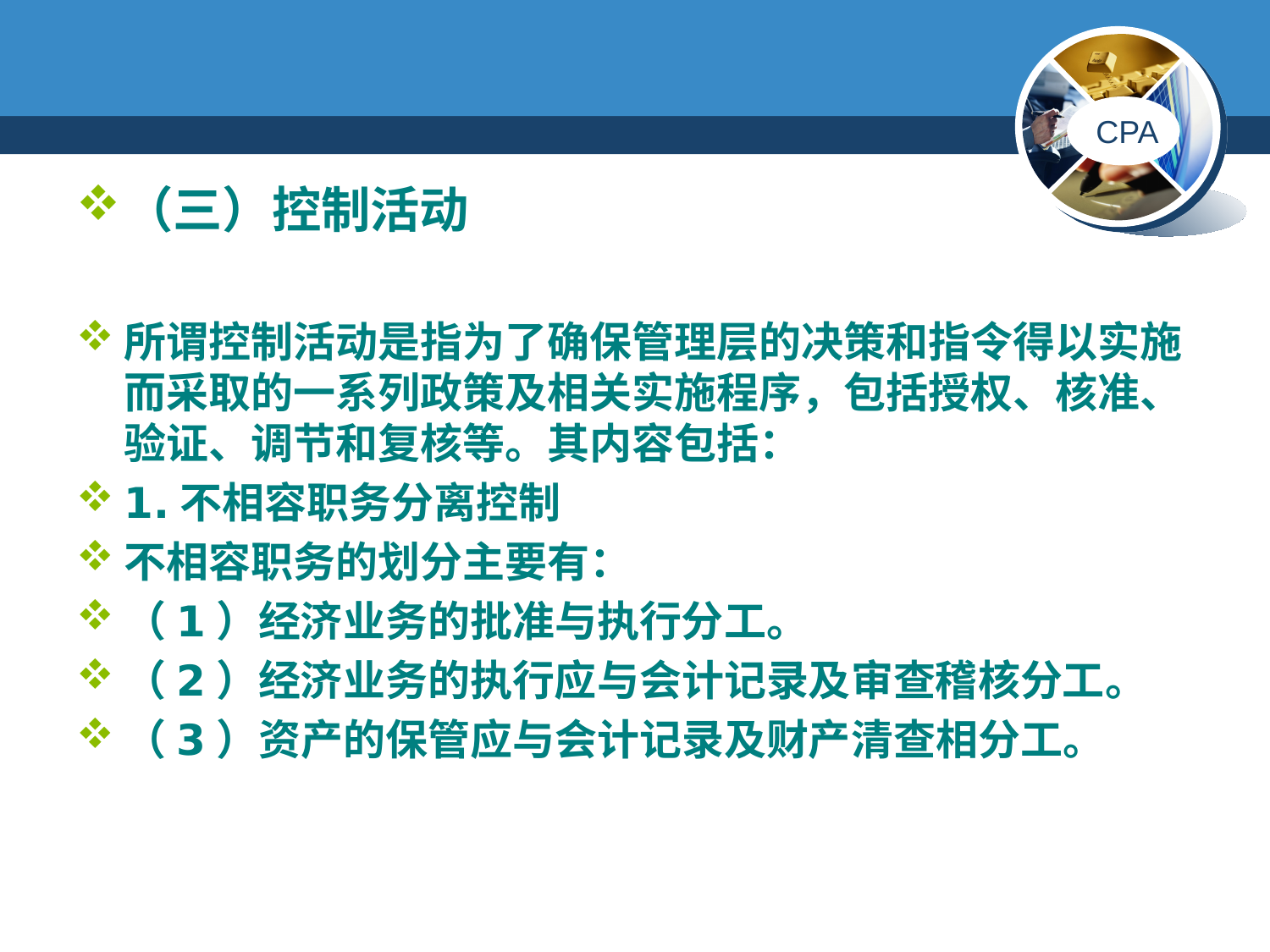

#
（三）控制活动

所谓控制活动是指为了确保管理层的决策和指令得以实施而采取的一系列政策及相关实施程序，包括授权、核准、验证、调节和复核等。其内容包括：
1.不相容职务分离控制
不相容职务的划分主要有：
（1）经济业务的批准与执行分工。
（2）经济业务的执行应与会计记录及审查稽核分工。
（3）资产的保管应与会计记录及财产清查相分工。